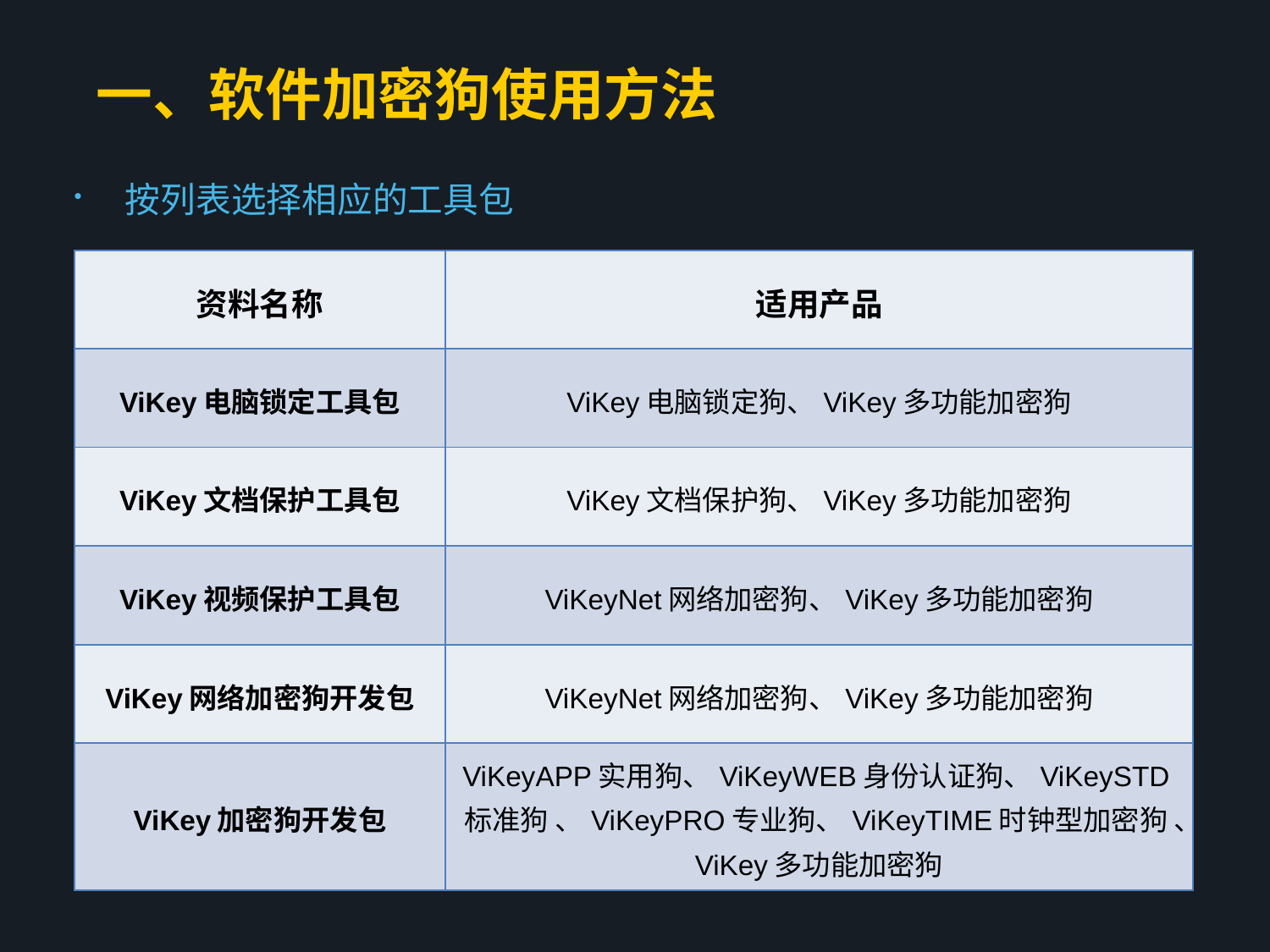

一、软件加密狗使用方法
按列表选择相应的工具包
| 资料名称 | 适用产品 |
| --- | --- |
| ViKey电脑锁定工具包 | ViKey电脑锁定狗、ViKey多功能加密狗 |
| ViKey文档保护工具包 | ViKey文档保护狗、ViKey多功能加密狗 |
| ViKey视频保护工具包 | ViKeyNet网络加密狗、ViKey多功能加密狗 |
| ViKey网络加密狗开发包 | ViKeyNet网络加密狗、ViKey多功能加密狗 |
| ViKey加密狗开发包 | ViKeyAPP实用狗、ViKeyWEB身份认证狗、ViKeySTD标准狗 、ViKeyPRO专业狗、ViKeyTIME时钟型加密狗 、ViKey多功能加密狗 |